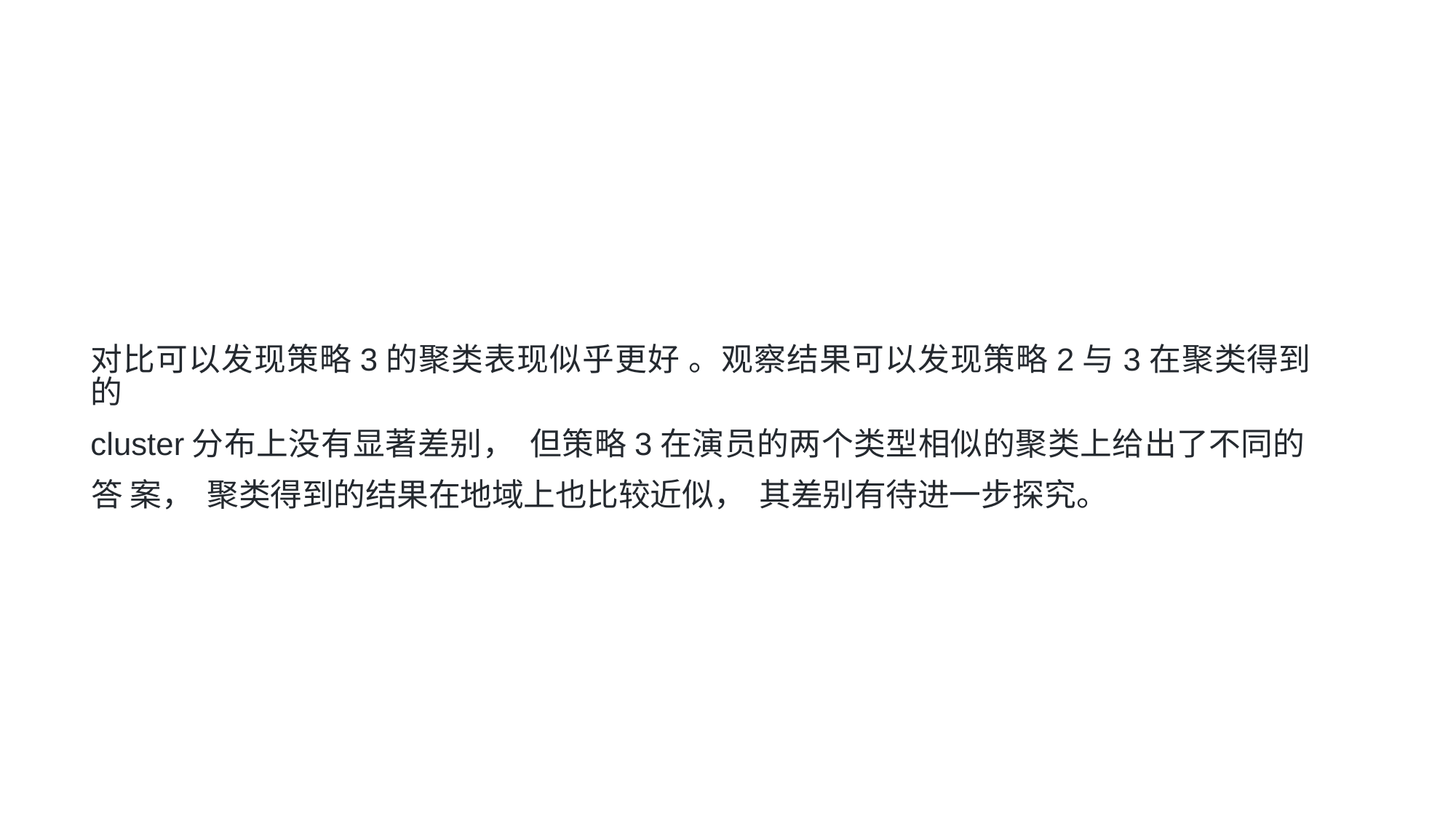

对比可以发现策略3的聚类表现似乎更好 。观察结果可以发现策略2与3在聚类得到的
cluster分布上没有显著差别，  但策略3在演员的两个类型相似的聚类上给出了不同的答 案，  聚类得到的结果在地域上也比较近似，  其差别有待进⼀步探究。